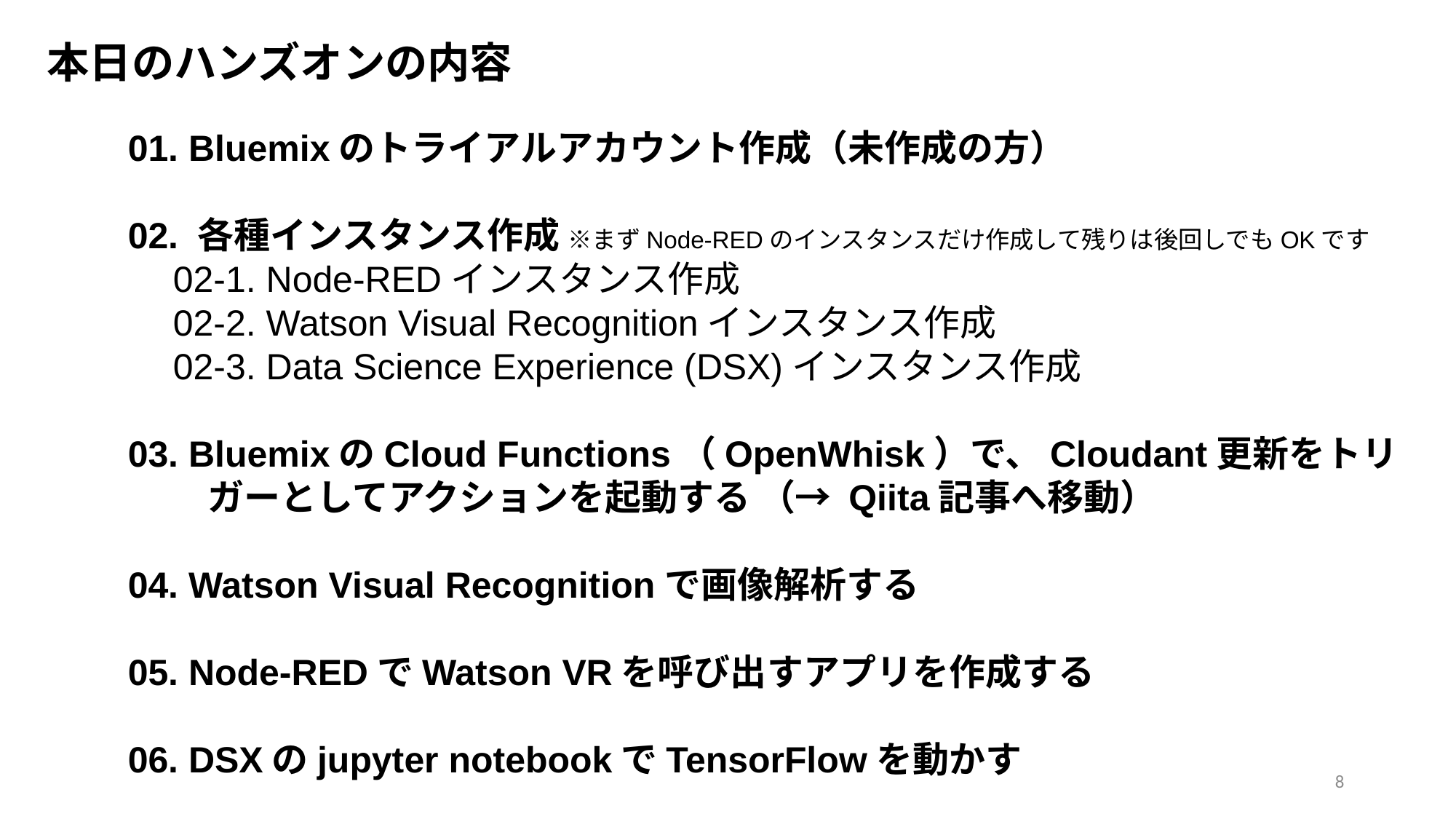

本日のハンズオンの内容
01. Bluemixのトライアルアカウント作成（未作成の方）

02. 各種インスタンス作成 ※まずNode-REDのインスタンスだけ作成して残りは後回しでもOKです
　02-1. Node-REDインスタンス作成
　02-2. Watson Visual Recognitionインスタンス作成
　02-3. Data Science Experience (DSX)インスタンス作成

03. BluemixのCloud Functions（OpenWhisk）で、Cloudant更新をトリガーとしてアクションを起動する （→ Qiita記事へ移動）

04. Watson Visual Recognitionで画像解析する

05. Node-REDでWatson VRを呼び出すアプリを作成する

06. DSXのjupyter notebookでTensorFlowを動かす
8